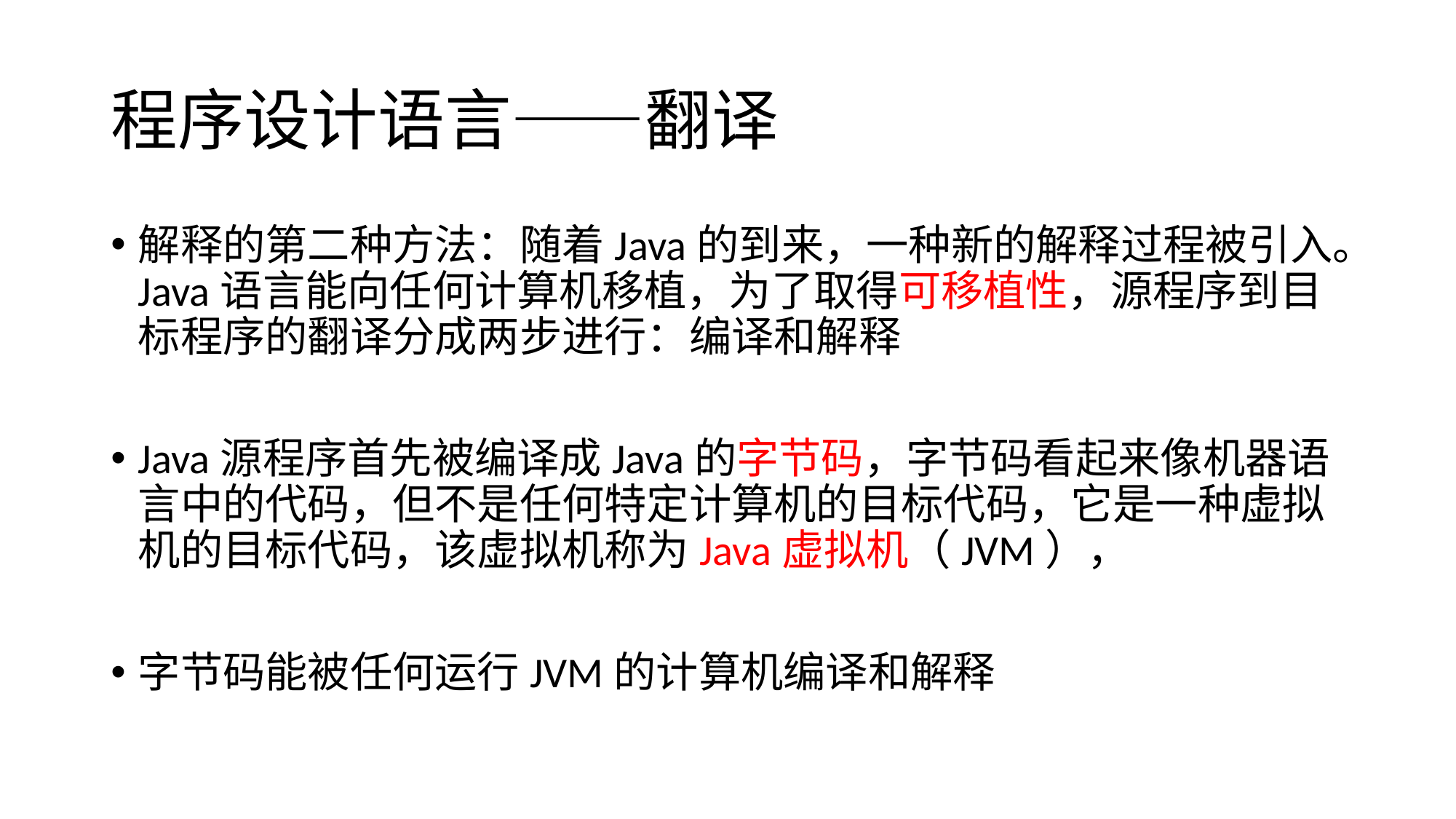

# 程序设计语言——翻译
解释的第二种方法：随着Java的到来，一种新的解释过程被引入。Java语言能向任何计算机移植，为了取得可移植性，源程序到目标程序的翻译分成两步进行：编译和解释

Java源程序首先被编译成Java的字节码，字节码看起来像机器语言中的代码，但不是任何特定计算机的目标代码，它是一种虚拟机的目标代码，该虚拟机称为Java虚拟机（JVM），

字节码能被任何运行JVM的计算机编译和解释